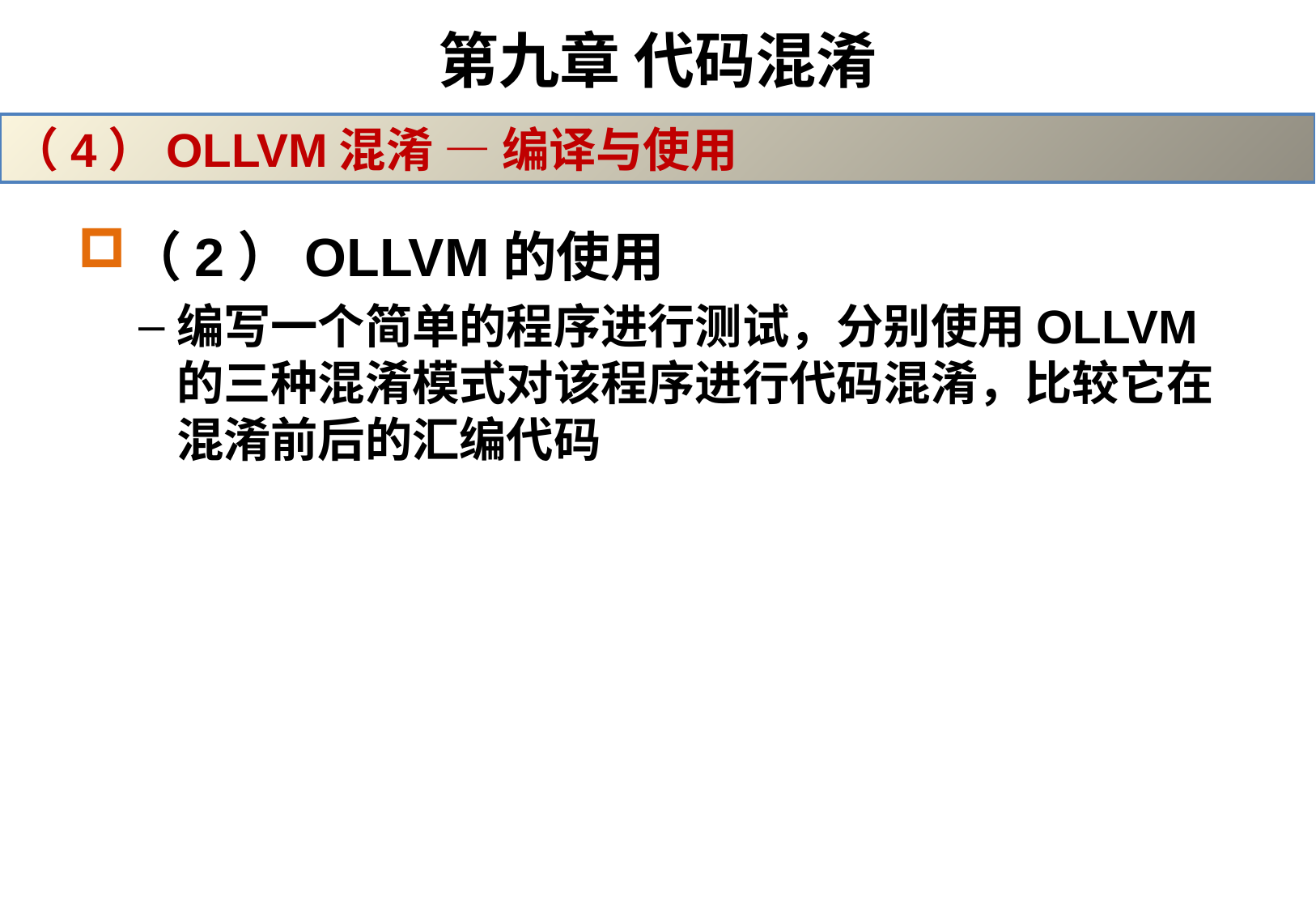

# 第九章 代码混淆
（4）OLLVM混淆 — 编译与使用
（2）OLLVM的使用
编写一个简单的程序进行测试，分别使用OLLVM的三种混淆模式对该程序进行代码混淆，比较它在混淆前后的汇编代码